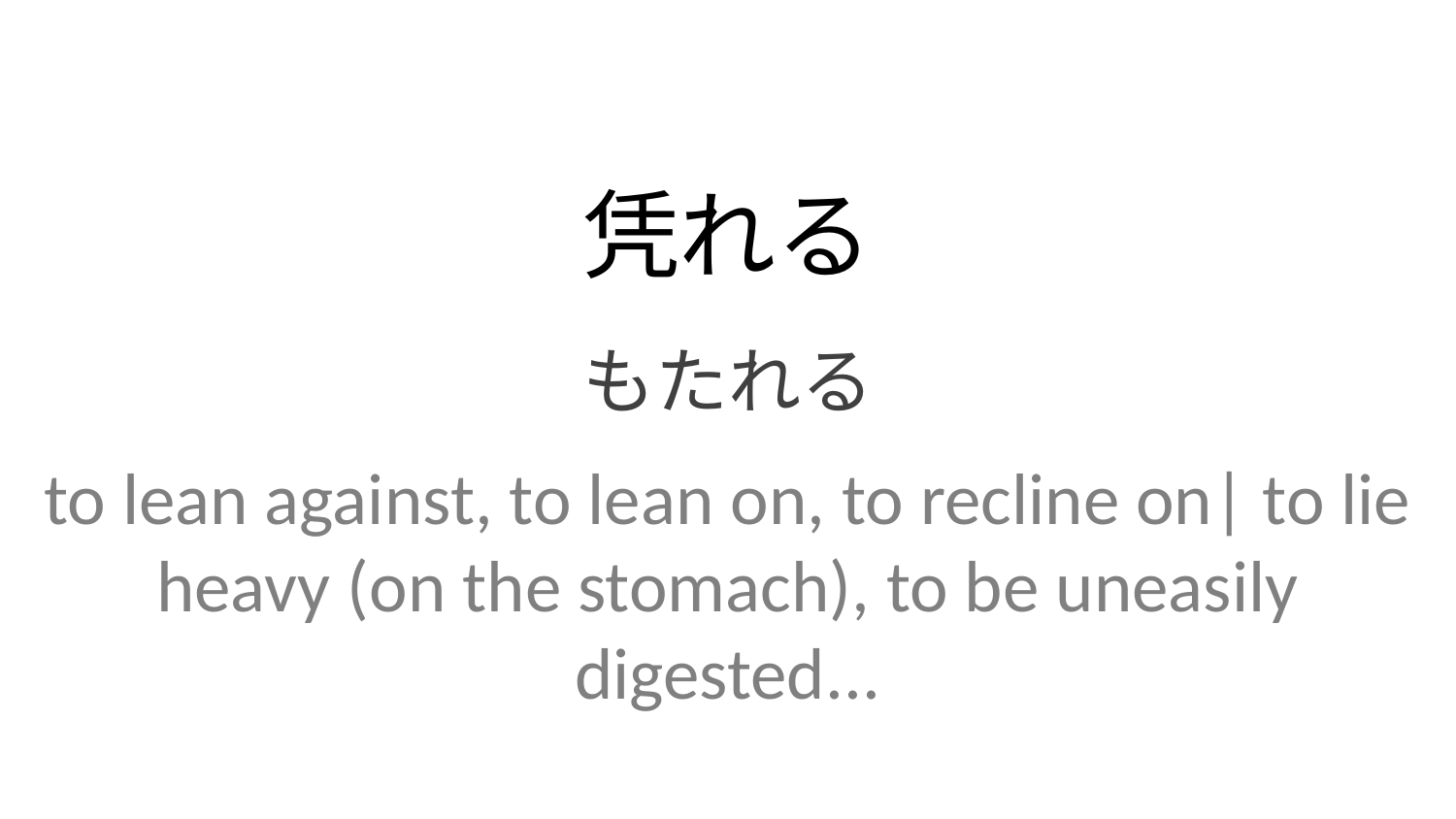

凭れる

もたれる
to lean against, to lean on, to recline on| to lie heavy (on the stomach), to be uneasily digested...